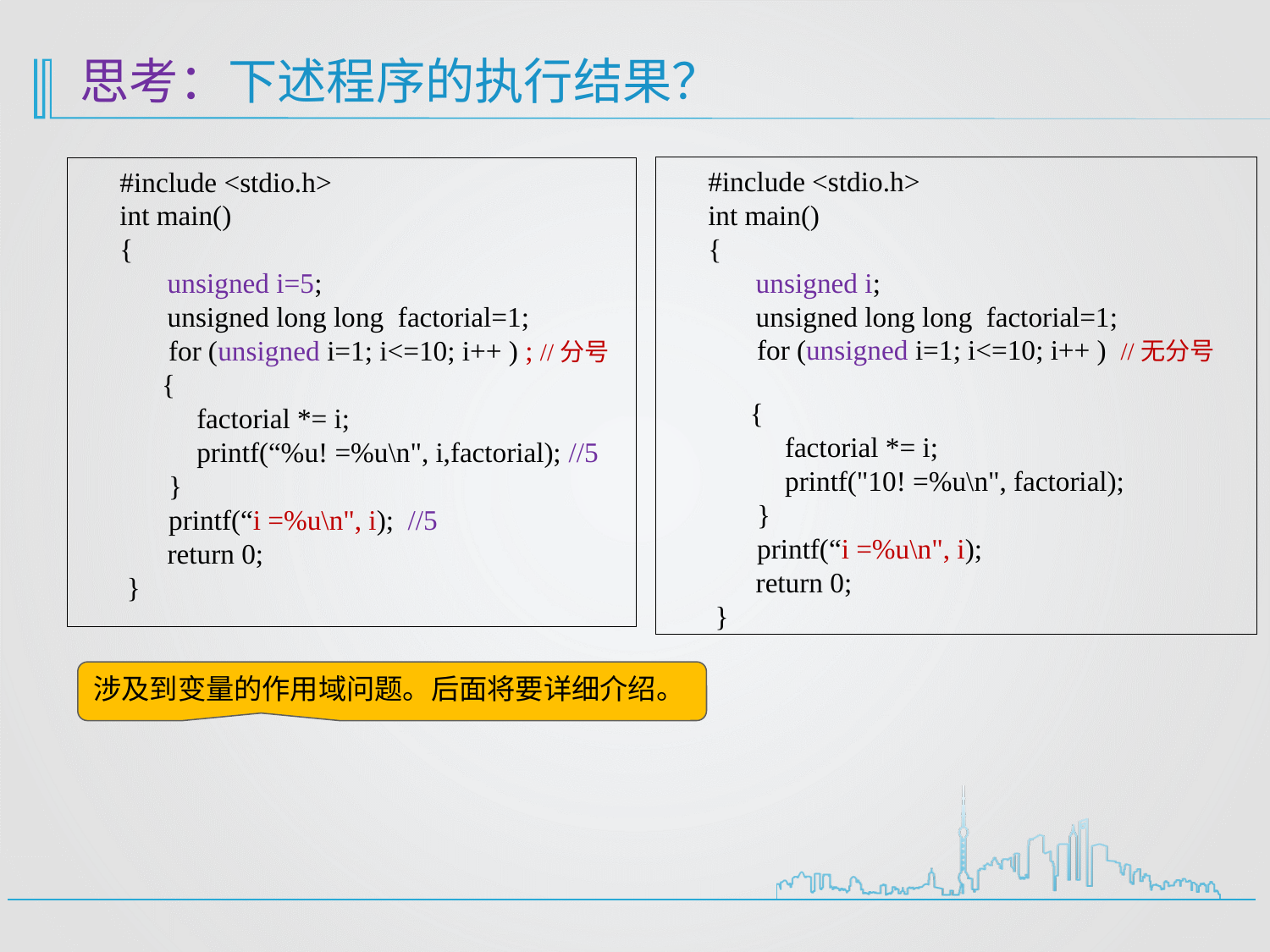

# 思考：下述程序的执行结果？
#include <stdio.h>
int main()
{
	unsigned i;
	unsigned long long  factorial=1;
       for (unsigned i=1; i<=10; i++ )  //无分号
      {
           factorial *= i;
           printf("10! =%u\n", factorial);
       }
       printf(“i =%u\n", i);
	return 0;
 }

#include <stdio.h>
int main()
{
	unsigned i=5;
	unsigned long long  factorial=1;
       for (unsigned i=1; i<=10; i++ ) ; //分号
      {
           factorial *= i;
           printf(“%u! =%u\n", i,factorial); //5
       }
       printf(“i =%u\n", i);  //5
	return 0;
 }

涉及到变量的作用域问题。后面将要详细介绍。